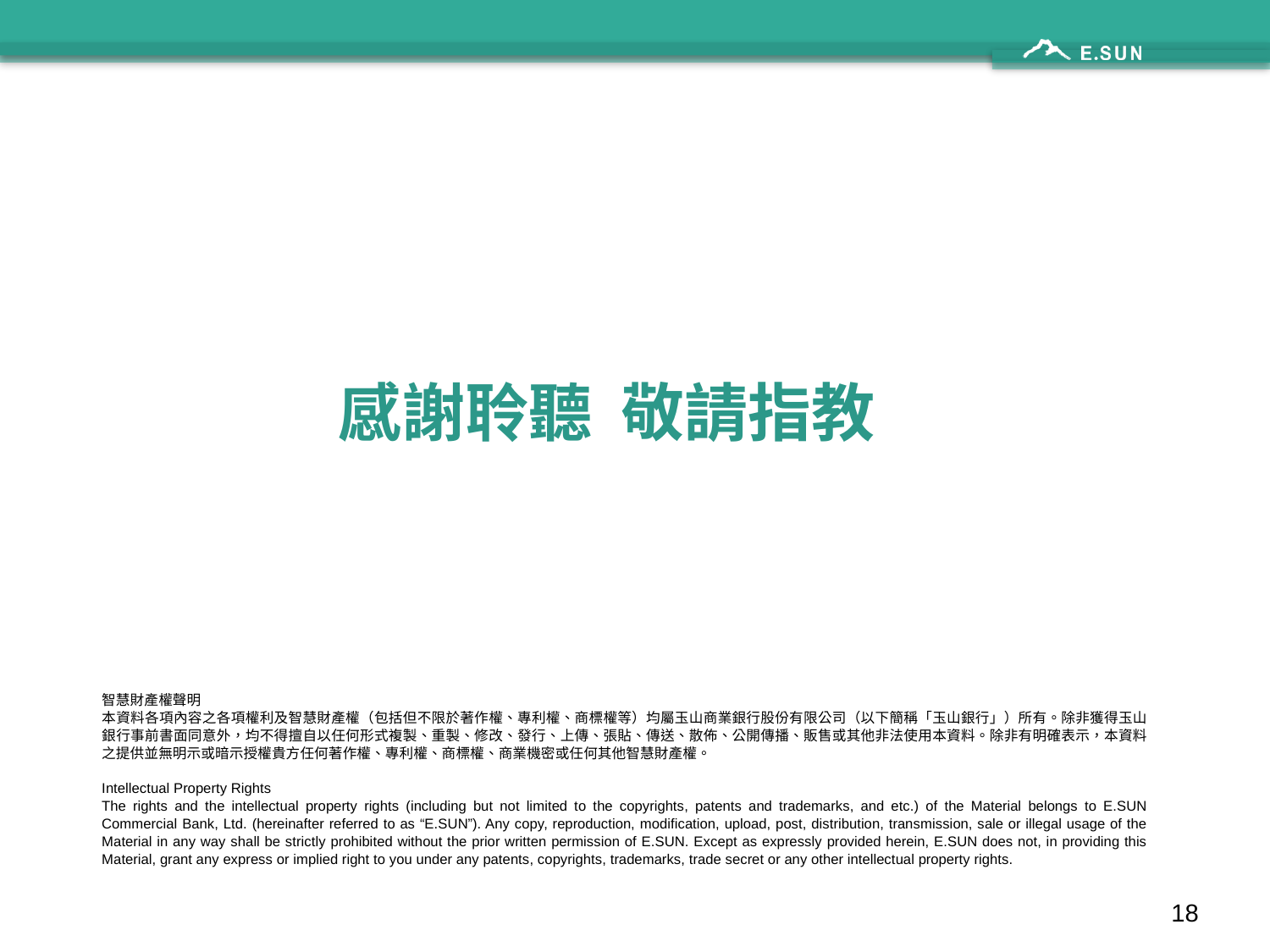

感謝聆聽  敬請指教
智慧財產權聲明
本資料各項內容之各項權利及智慧財產權（包括但不限於著作權、專利權、商標權等）均屬玉山商業銀行股份有限公司（以下簡稱「玉山銀行」）所有。除非獲得玉山銀行事前書面同意外，均不得擅自以任何形式複製、重製、修改、發行、上傳、張貼、傳送、散佈、公開傳播、販售或其他非法使用本資料。除非有明確表示，本資料之提供並無明示或暗示授權貴方任何著作權、專利權、商標權、商業機密或任何其他智慧財產權。

Intellectual Property Rights
The rights and the intellectual property rights (including but not limited to the copyrights, patents and trademarks, and etc.) of the Material belongs to E.SUN Commercial Bank, Ltd. (hereinafter referred to as “E.SUN”). Any copy, reproduction, modification, upload, post, distribution, transmission, sale or illegal usage of the Material in any way shall be strictly prohibited without the prior written permission of E.SUN. Except as expressly provided herein, E.SUN does not, in providing this Material, grant any express or implied right to you under any patents, copyrights, trademarks, trade secret or any other intellectual property rights.

18